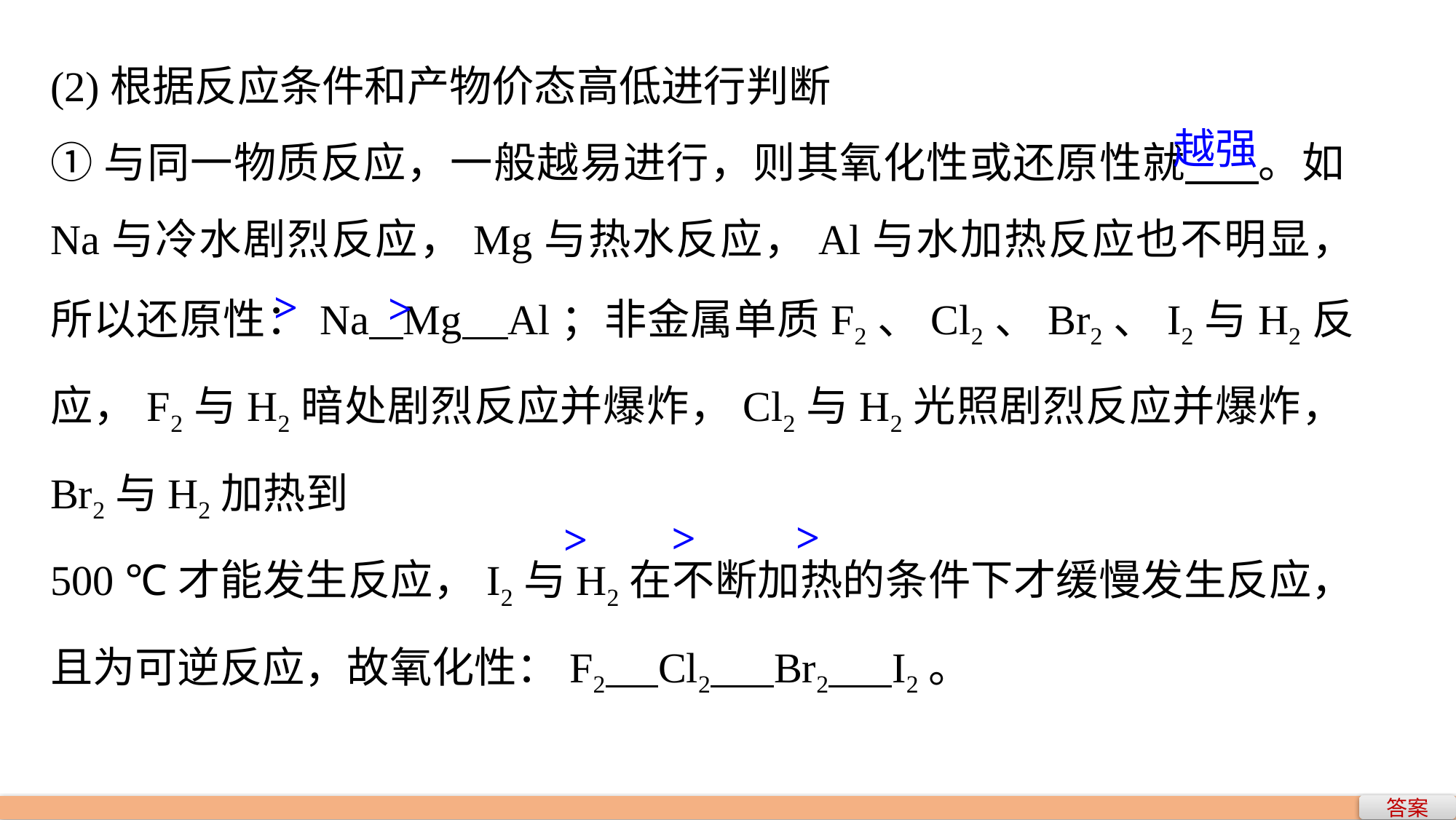

(2)根据反应条件和产物价态高低进行判断
①与同一物质反应，一般越易进行，则其氧化性或还原性就       。如Na与冷水剧烈反应，Mg与热水反应，Al与水加热反应也不明显，所以还原性：Na   Mg    Al；非金属单质F2、Cl2、Br2、I2与H2反应，F2与H2暗处剧烈反应并爆炸，Cl2与H2光照剧烈反应并爆炸，Br2与H2加热到
500 ℃才能发生反应，I2与H2在不断加热的条件下才缓慢发生反应，且为可逆反应，故氧化性：F2     Cl2      Br2      I2。
越强
>
>
>
>
>
答案